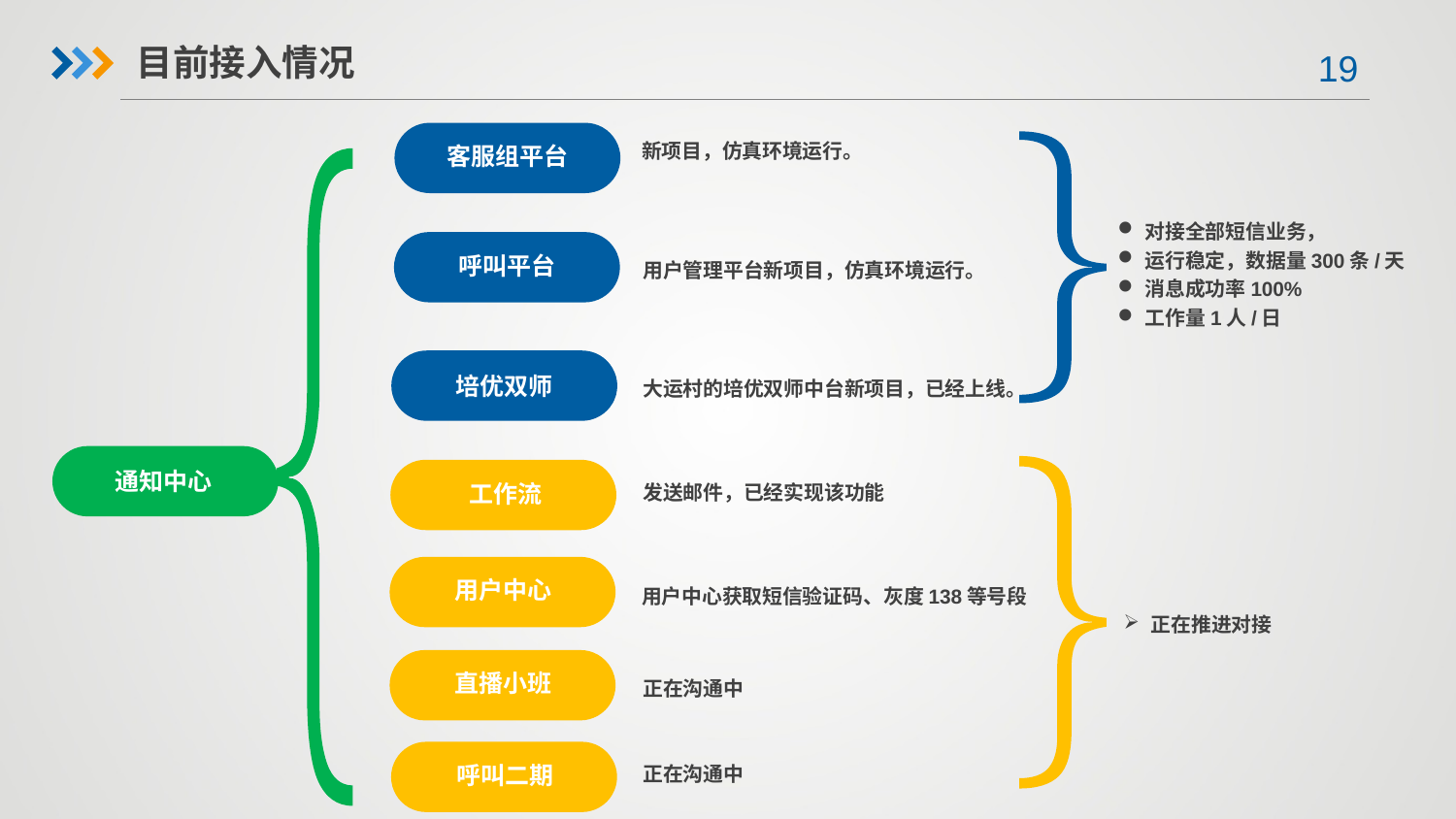

目前接入情况

新项目，仿真环境运行。
客服组平台

对接全部短信业务，
运行稳定，数据量300条/天
消息成功率100%
工作量1人/日

呼叫平台
用户管理平台新项目，仿真环境运行。

培优双师
大运村的培优双师中台新项目，已经上线。

通知中心

工作流
发送邮件，已经实现该功能

用户中心
用户中心获取短信验证码、灰度138等号段
正在推进对接

直播小班
正在沟通中

呼叫二期
正在沟通中